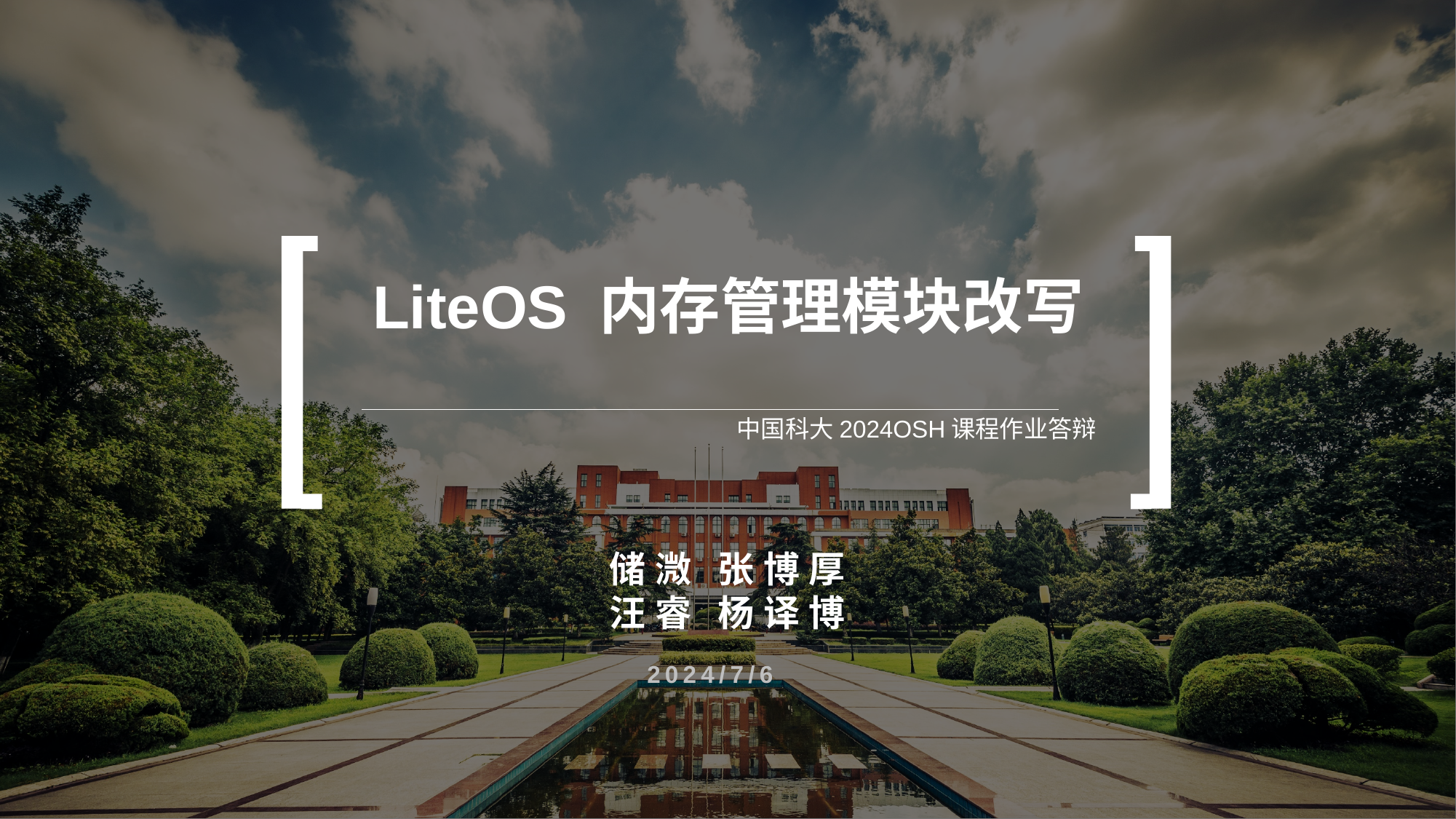

# LiteOS 内存管理模块改写
中国科大2024OSH课程作业答辩
储溦 张博厚
汪睿 杨译博
2024/7/6